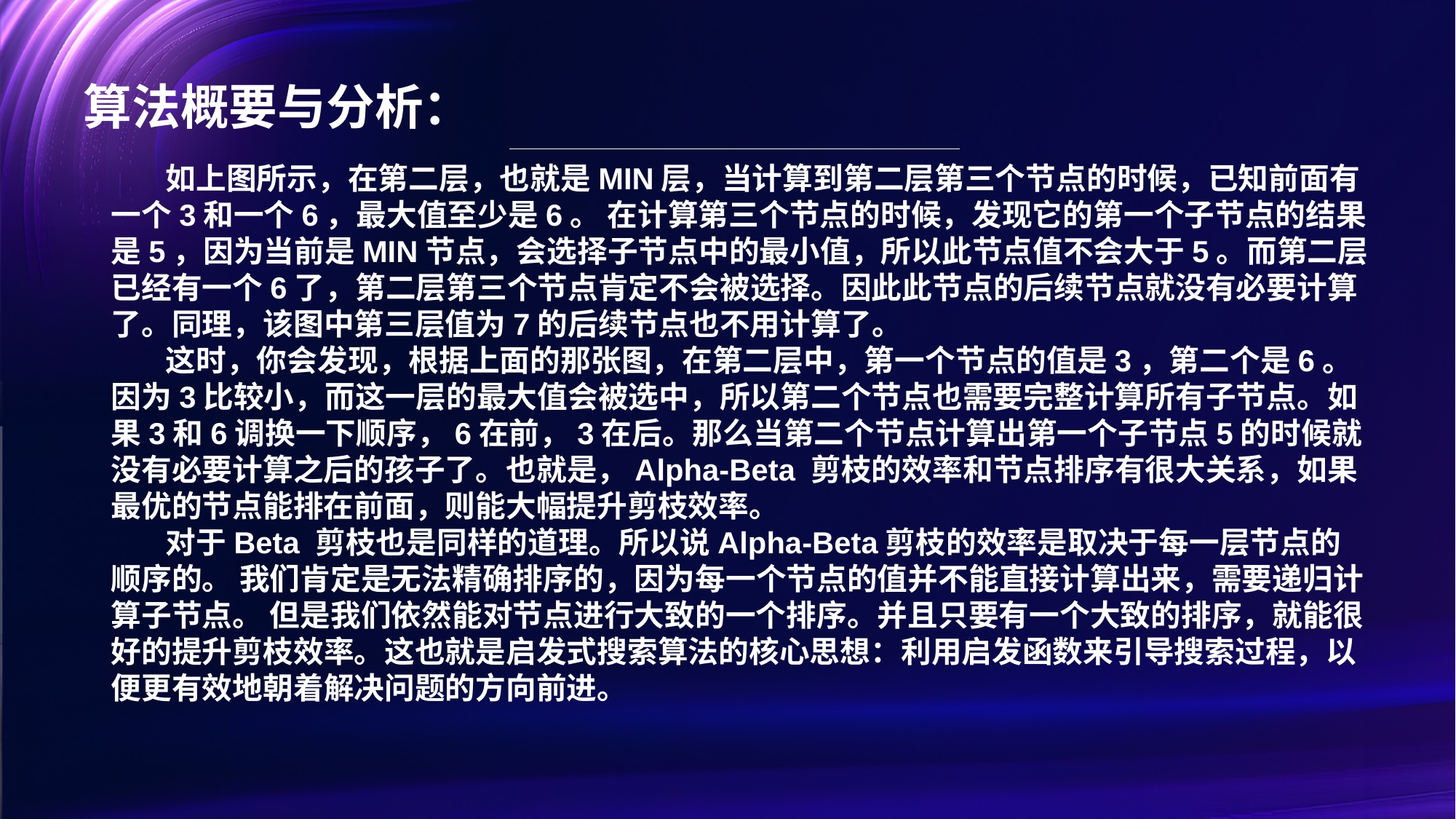

算法概要与分析：
如上图所示，在第二层，也就是MIN层，当计算到第二层第三个节点的时候，已知前面有一个3和一个6，最大值至少是6。 在计算第三个节点的时候，发现它的第一个子节点的结果是5，因为当前是MIN节点，会选择子节点中的最小值，所以此节点值不会大于5。而第二层已经有一个6了，第二层第三个节点肯定不会被选择。因此此节点的后续节点就没有必要计算了。同理，该图中第三层值为7的后续节点也不用计算了。
这时，你会发现，根据上面的那张图，在第二层中，第一个节点的值是3，第二个是6。因为3比较小，而这一层的最大值会被选中，所以第二个节点也需要完整计算所有子节点。如果3和6调换一下顺序，6在前，3在后。那么当第二个节点计算出第一个子节点5的时候就没有必要计算之后的孩子了。也就是，Alpha-Beta 剪枝的效率和节点排序有很大关系，如果最优的节点能排在前面，则能大幅提升剪枝效率。
对于Beta 剪枝也是同样的道理。所以说Alpha-Beta剪枝的效率是取决于每一层节点的顺序的。 我们肯定是无法精确排序的，因为每一个节点的值并不能直接计算出来，需要递归计算子节点。 但是我们依然能对节点进行大致的一个排序。并且只要有一个大致的排序，就能很好的提升剪枝效率。这也就是启发式搜索算法的核心思想：利用启发函数来引导搜索过程，以便更有效地朝着解决问题的方向前进。